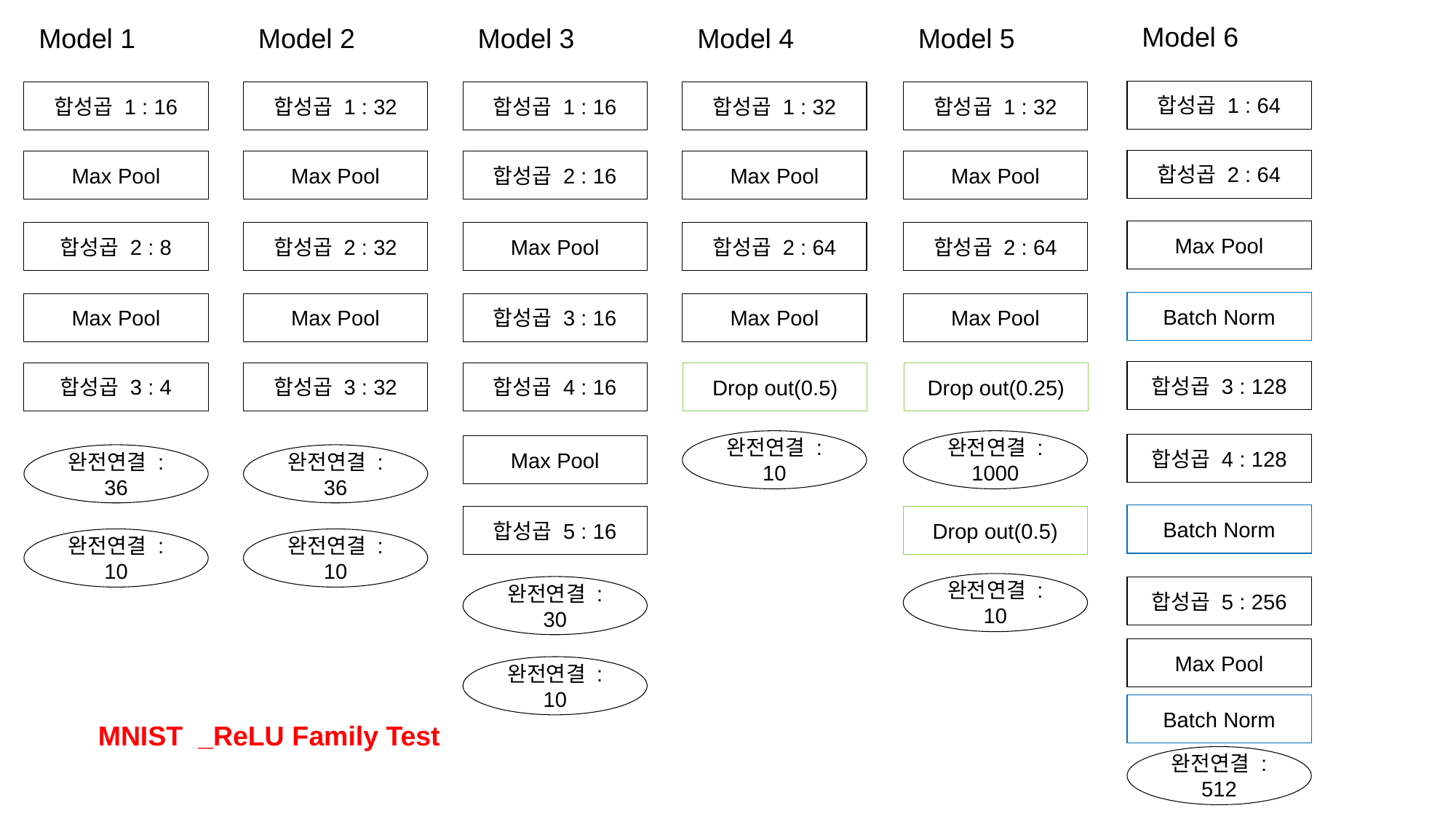

Model 6
Model 1
Model 2
Model 3
Model 4
Model 5
합성곱 1 : 64
합성곱 1 : 16
합성곱 1 : 32
합성곱 1 : 16
합성곱 1 : 32
합성곱 1 : 32
합성곱 2 : 64
Max Pool
Max Pool
합성곱 2 : 16
Max Pool
Max Pool
Max Pool
합성곱 2 : 8
합성곱 2 : 32
Max Pool
합성곱 2 : 64
합성곱 2 : 64
Batch Norm
Max Pool
Max Pool
합성곱 3 : 16
Max Pool
Max Pool
합성곱 3 : 128
합성곱 3 : 4
합성곱 3 : 32
합성곱 4 : 16
Drop out(0.5)
Drop out(0.25)
완전연결 : 10
완전연결 : 1000
합성곱 4 : 128
Max Pool
완전연결 : 36
완전연결 : 36
Batch Norm
합성곱 5 : 16
Drop out(0.5)
완전연결 : 10
완전연결 : 10
완전연결 : 10
완전연결 : 30
합성곱 5 : 256
Max Pool
완전연결 : 10
Batch Norm
MNIST  _ReLU Family Test
완전연결 : 512